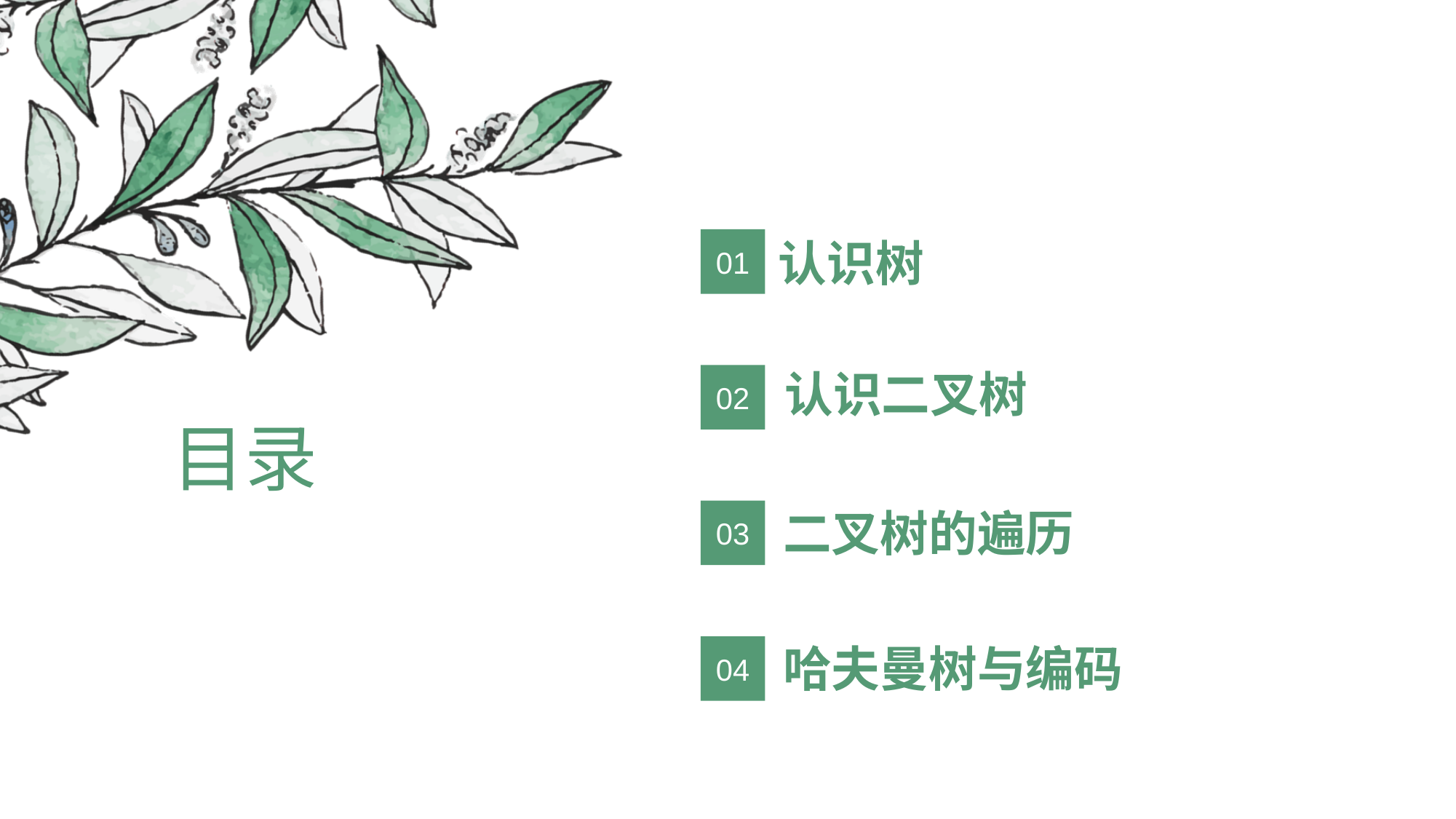

认识树
01
认识二叉树
02
# 目录
二叉树的遍历
03
哈夫曼树与编码
04